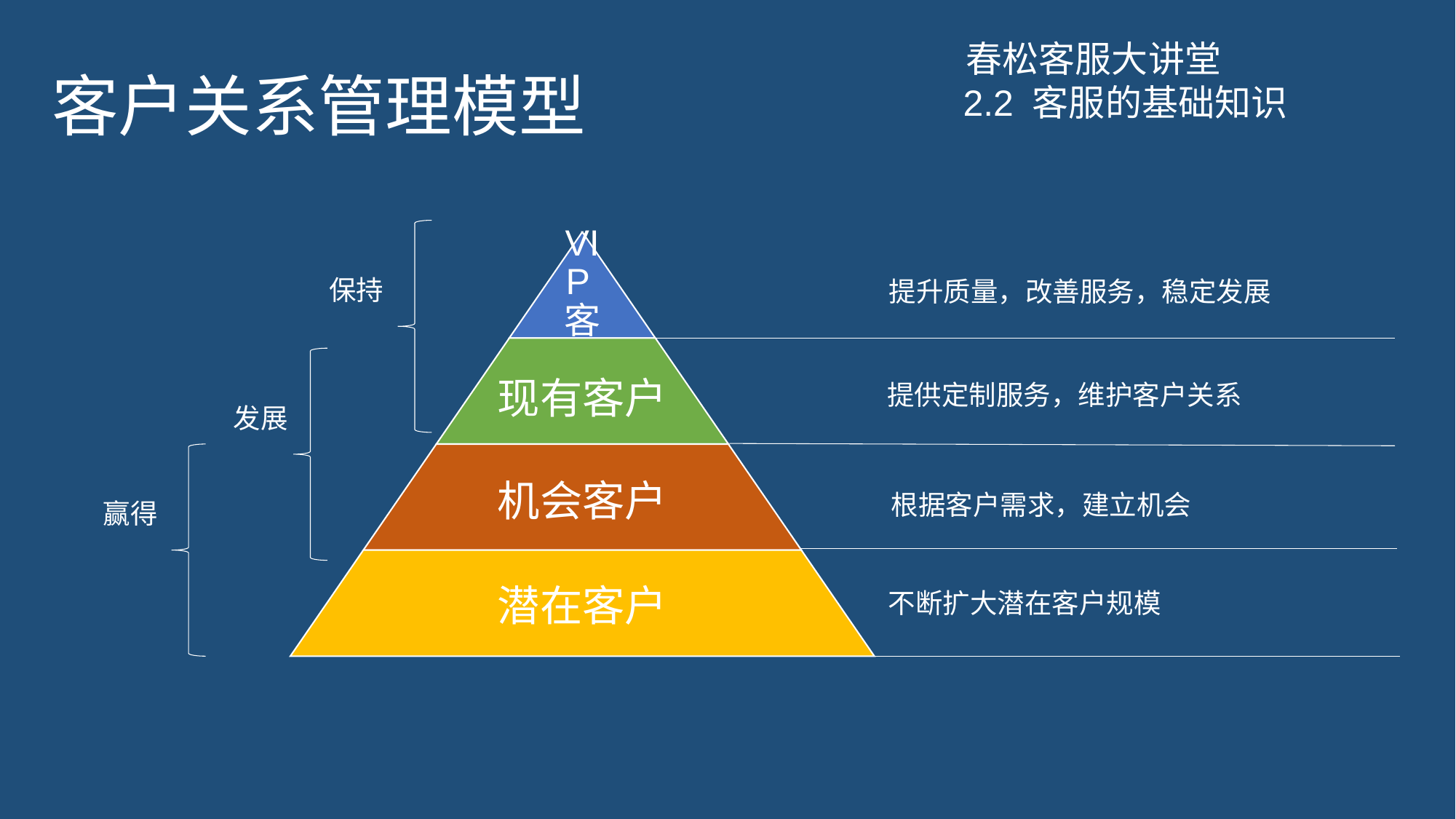

# 客户关系管理模型
春松客服大讲堂
2.2 客服的基础知识

VIP客户
现有客户
机会客户
潜在客户
保持
提升质量，改善服务，稳定发展

提供定制服务，维护客户关系
发展

根据客户需求，建立机会
赢得
不断扩大潜在客户规模